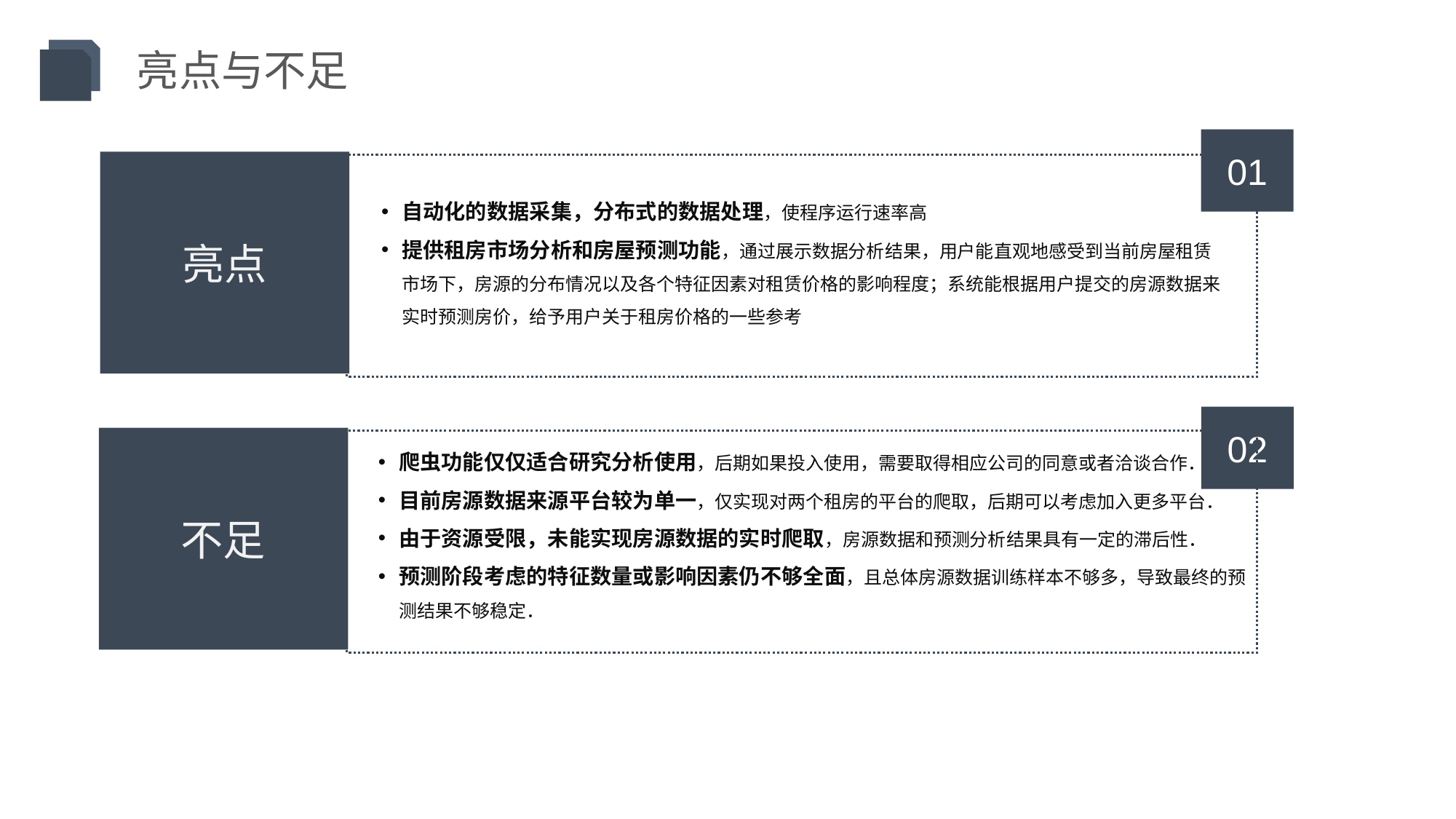

亮点与不足

01
亮点

自动化的数据采集，分布式的数据处理，使程序运行速率高
提供租房市场分析和房屋预测功能，通过展示数据分析结果，用户能直观地感受到当前房屋租赁市场下，房源的分布情况以及各个特征因素对租赁价格的影响程度；系统能根据用户提交的房源数据来实时预测房价，给予用户关于租房价格的一些参考
02
不足

爬虫功能仅仅适合研究分析使用，后期如果投入使用，需要取得相应公司的同意或者洽谈合作．
目前房源数据来源平台较为单一，仅实现对两个租房的平台的爬取，后期可以考虑加入更多平台．
由于资源受限，未能实现房源数据的实时爬取，房源数据和预测分析结果具有一定的滞后性．
预测阶段考虑的特征数量或影响因素仍不够全面，且总体房源数据训练样本不够多，导致最终的预测结果不够稳定．